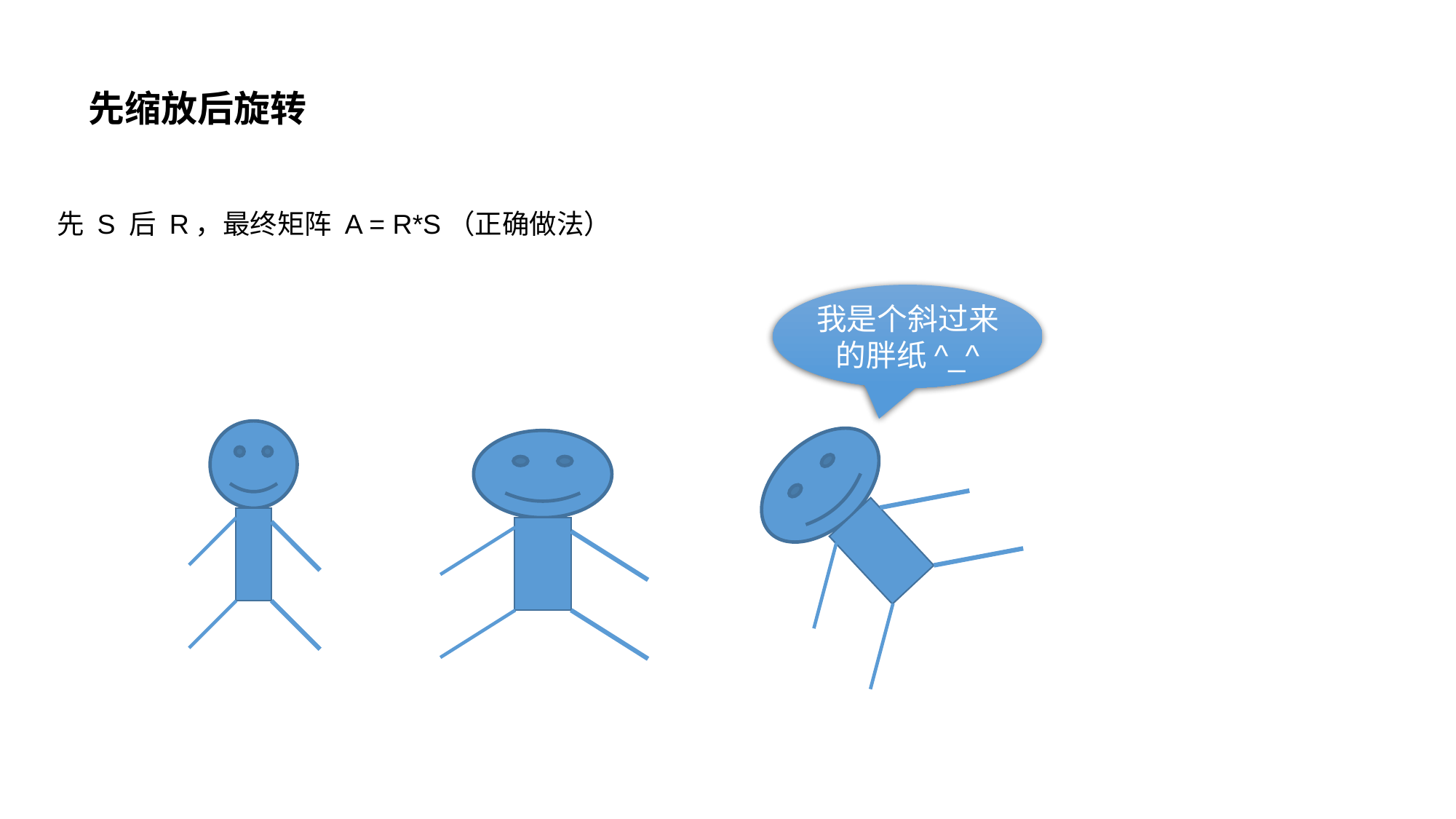

# 先缩放后旋转
先 S 后 R，最终矩阵 A = R*S（正确做法）
我是个斜过来的胖纸^_^